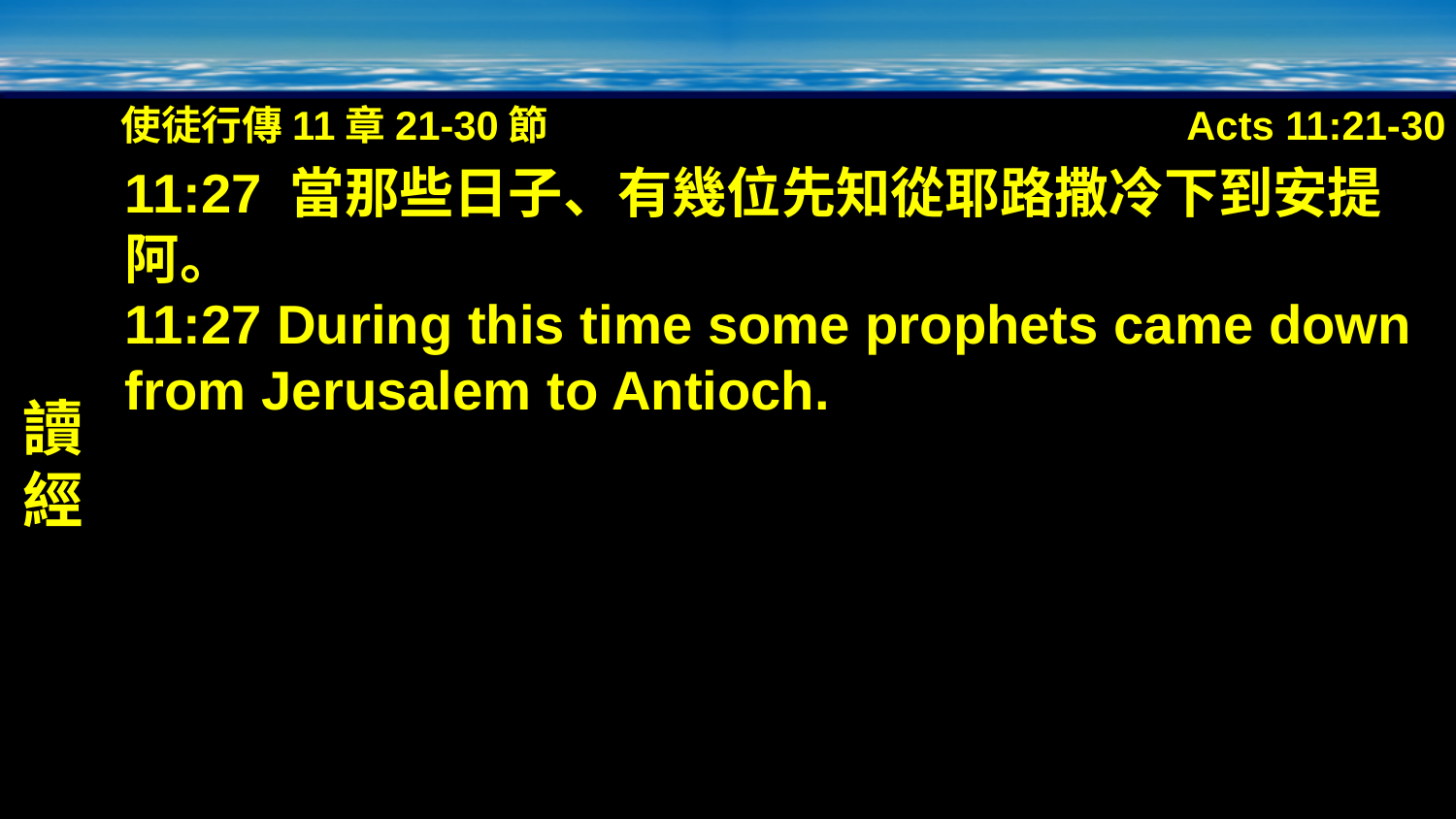

使徒行傳11章21-30節
Acts 11:21-30
讀經
11:27 當那些日子、有幾位先知從耶路撒冷下到安提阿。
11:27 During this time some prophets came down from Jerusalem to Antioch.